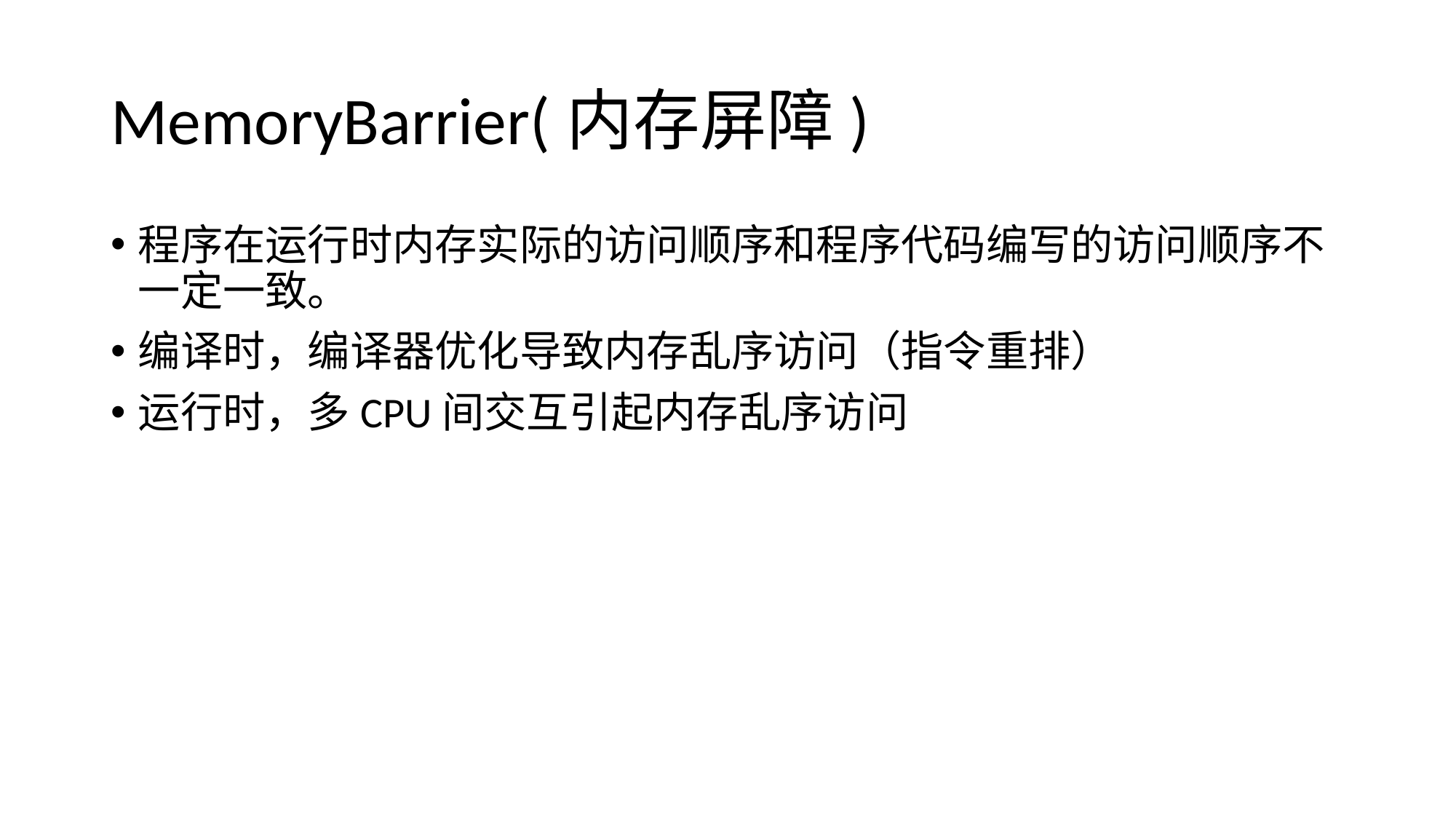

# MemoryBarrier(内存屏障)
程序在运行时内存实际的访问顺序和程序代码编写的访问顺序不一定一致。
编译时，编译器优化导致内存乱序访问（指令重排）
运行时，多CPU间交互引起内存乱序访问